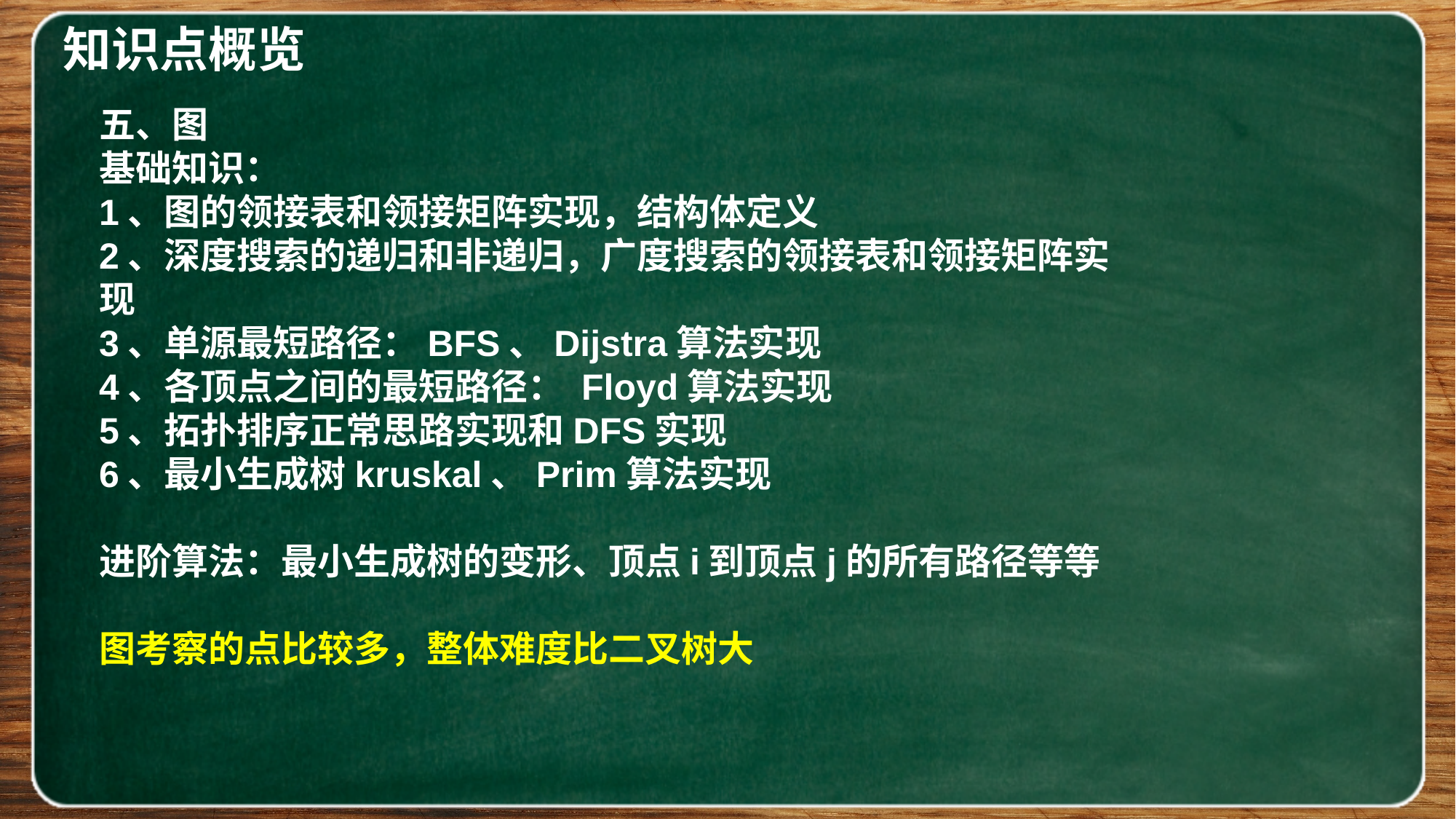

知识点概览
五、图
基础知识：
1、图的领接表和领接矩阵实现，结构体定义
2、深度搜索的递归和非递归，广度搜索的领接表和领接矩阵实现
3、单源最短路径：BFS、Dijstra算法实现
4、各顶点之间的最短路径： Floyd算法实现
5、拓扑排序正常思路实现和DFS实现
6、最小生成树kruskal、Prim算法实现

进阶算法：最小生成树的变形、顶点i到顶点j的所有路径等等

图考察的点比较多，整体难度比二叉树大